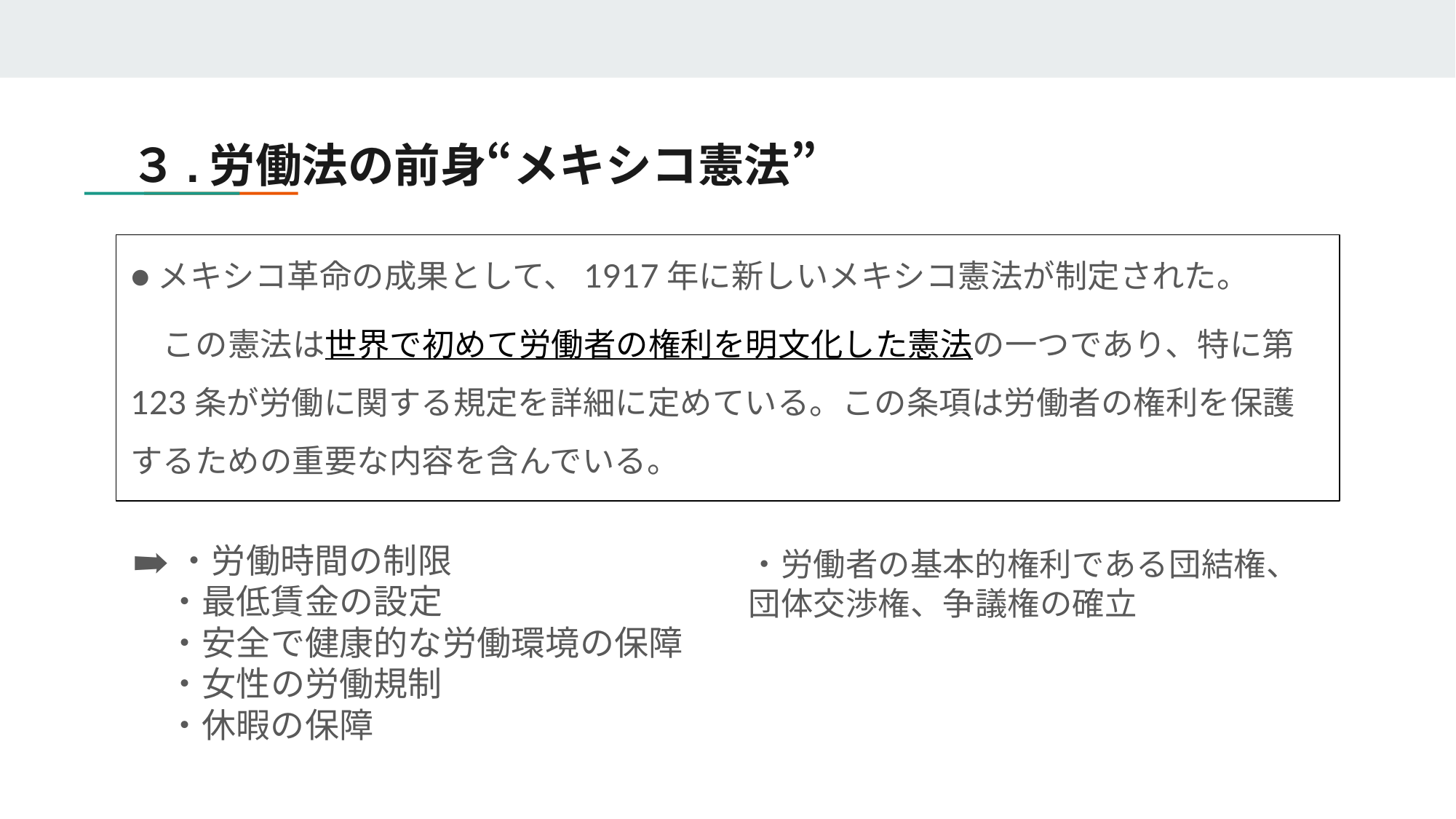

# ３.労働法の前身“メキシコ憲法”
●メキシコ革命の成果として、1917年に新しいメキシコ憲法が制定された。
　この憲法は世界で初めて労働者の権利を明文化した憲法の一つであり、特に第123条が労働に関する規定を詳細に定めている。この条項は労働者の権利を保護するための重要な内容を含んでいる。
➡︎・労働時間の制限
　・最低賃金の設定
　・安全で健康的な労働環境の保障
　・女性の労働規制
　・休暇の保障

・​​労働者の基本的権利である団結権、団体交渉権、争議権の確立